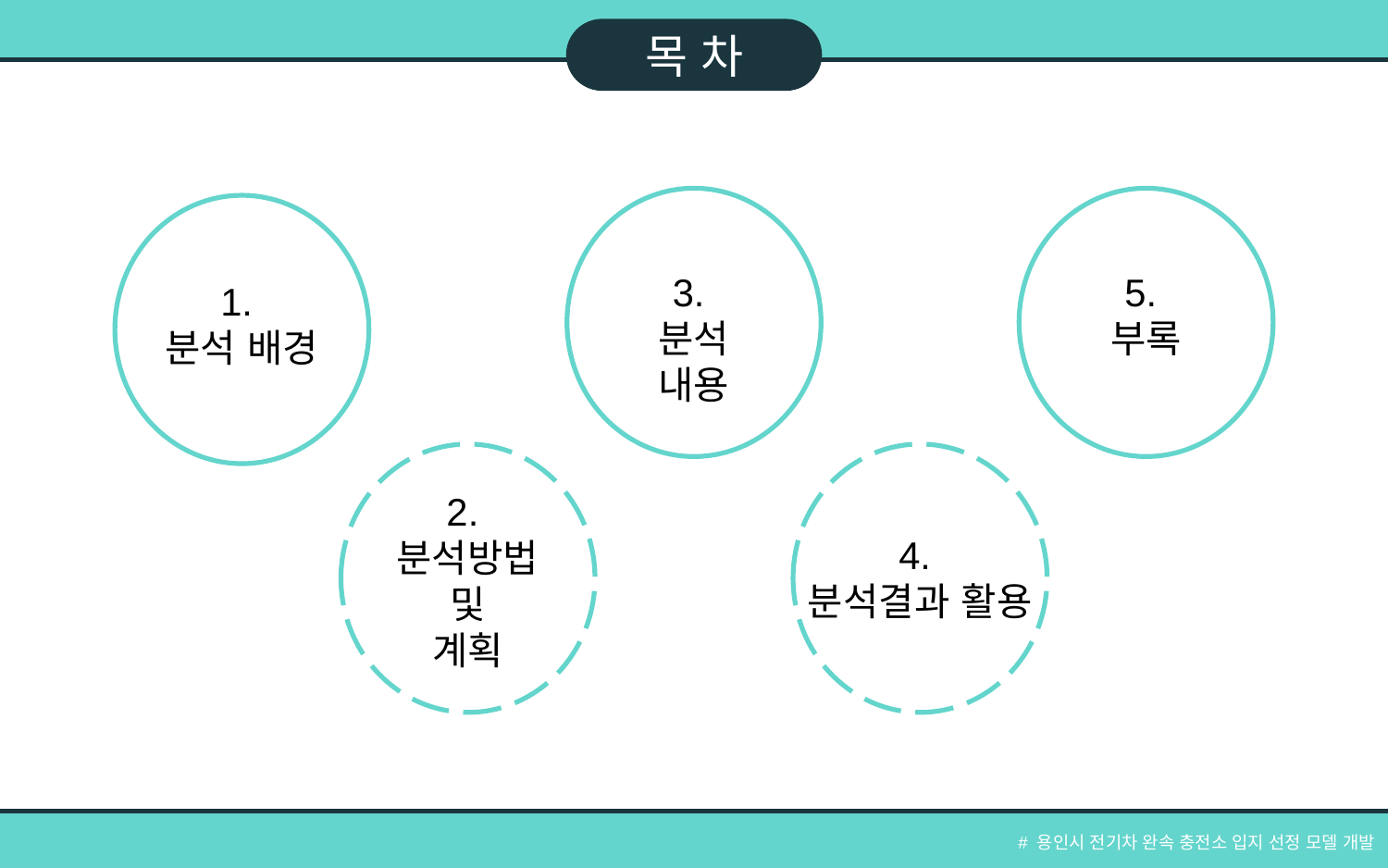

목 차

3.
분석 내용

5.
부록

1.
분석 배경

4.
분석결과 활용

2.
분석방법
및
계획

# 용인시 전기차 완속 충전소 입지 선정 모델 개발